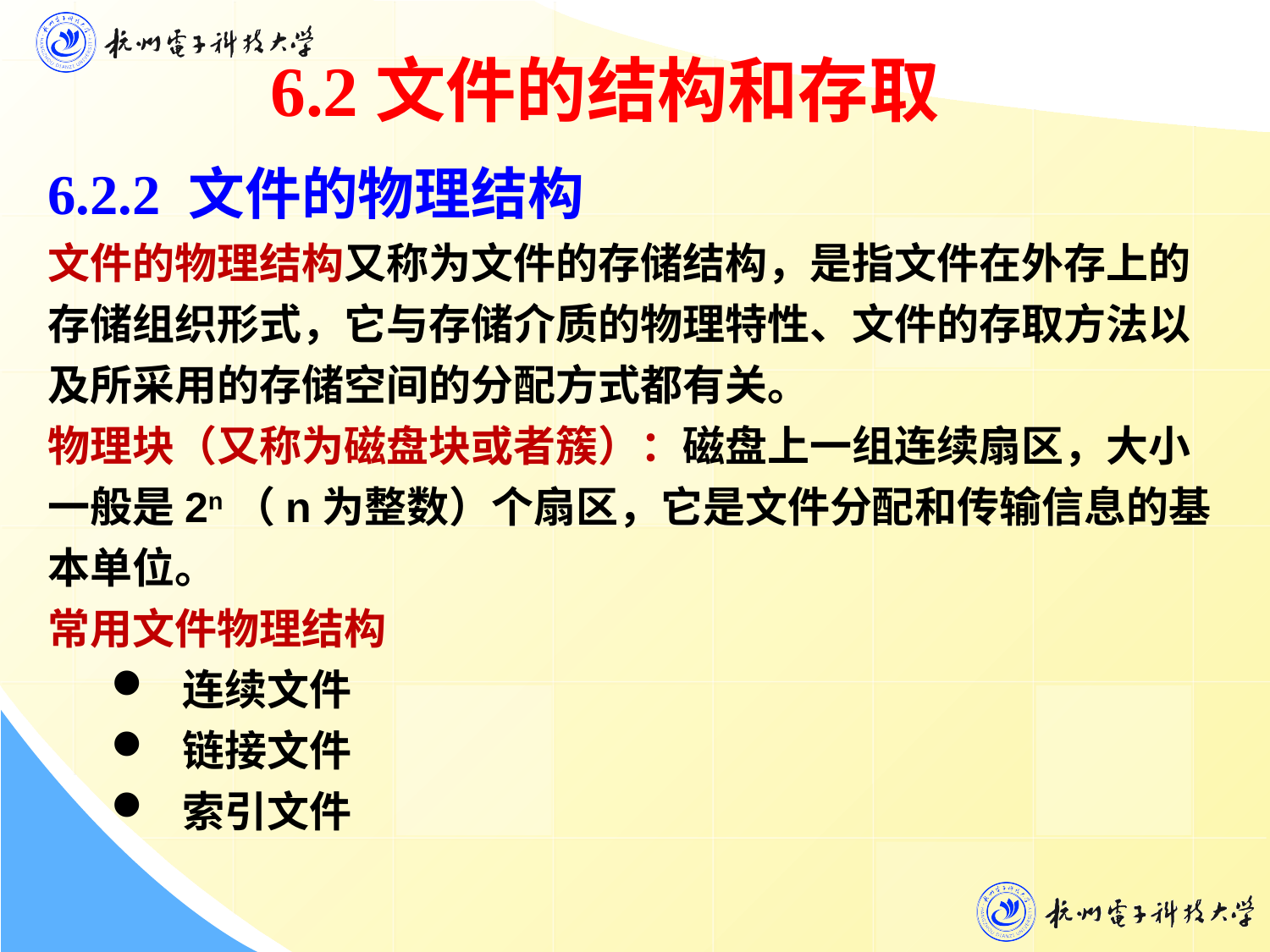

6.2文件的结构和存取
6.2.2 文件的物理结构
文件的物理结构又称为文件的存储结构，是指文件在外存上的存储组织形式，它与存储介质的物理特性、文件的存取方法以及所采用的存储空间的分配方式都有关。
物理块（又称为磁盘块或者簇）：磁盘上一组连续扇区，大小一般是2n（n为整数）个扇区，它是文件分配和传输信息的基本单位。
常用文件物理结构
连续文件
链接文件
索引文件